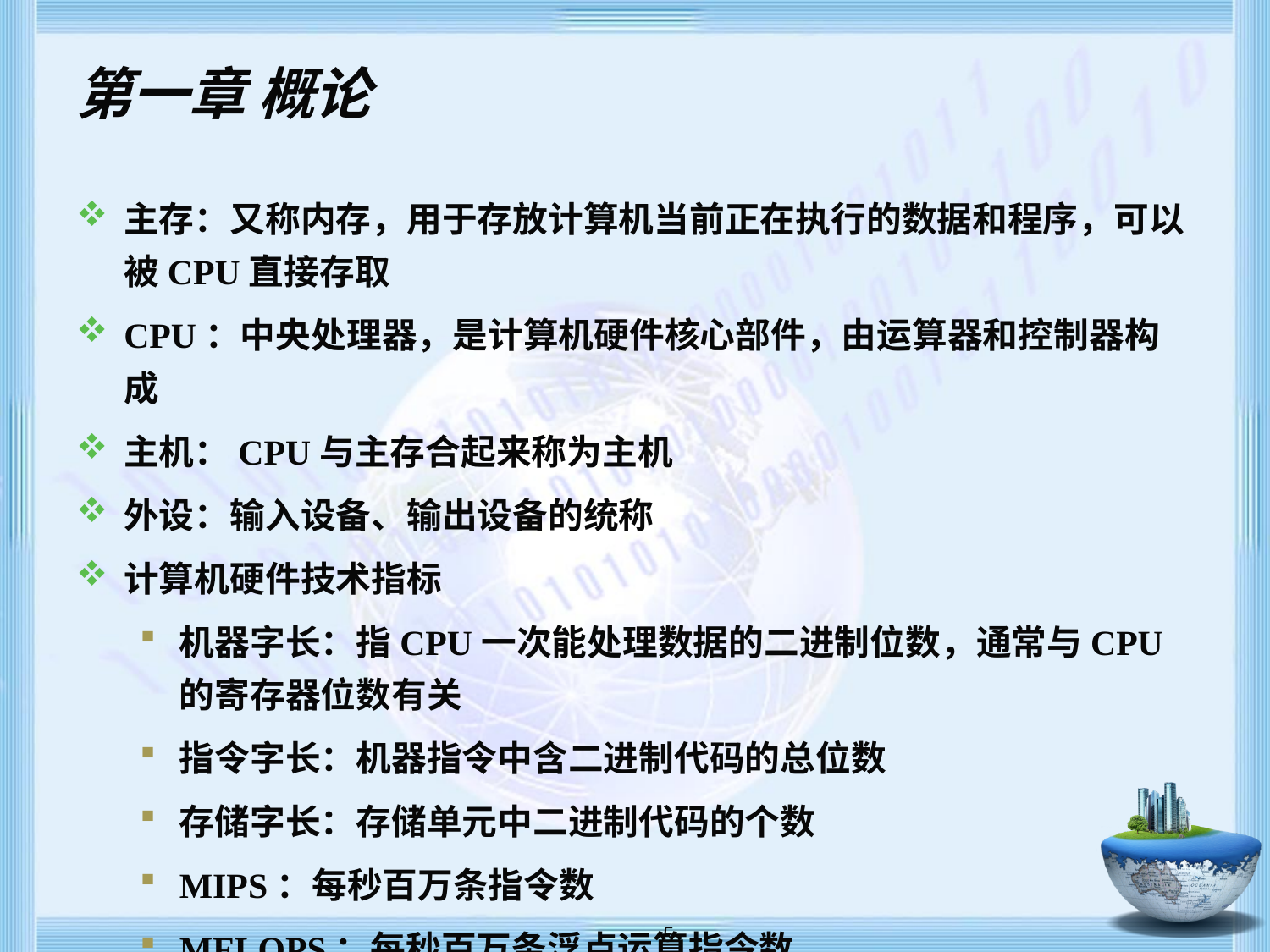

# 第一章 概论
主存：又称内存，用于存放计算机当前正在执行的数据和程序，可以被CPU直接存取
CPU：中央处理器，是计算机硬件核心部件，由运算器和控制器构成
主机：CPU与主存合起来称为主机
外设：输入设备、输出设备的统称
计算机硬件技术指标
机器字长：指CPU一次能处理数据的二进制位数，通常与CPU的寄存器位数有关
指令字长：机器指令中含二进制代码的总位数
存储字长：存储单元中二进制代码的个数
MIPS：每秒百万条指令数
MFLOPS：每秒百万条浮点运算指令数

    5